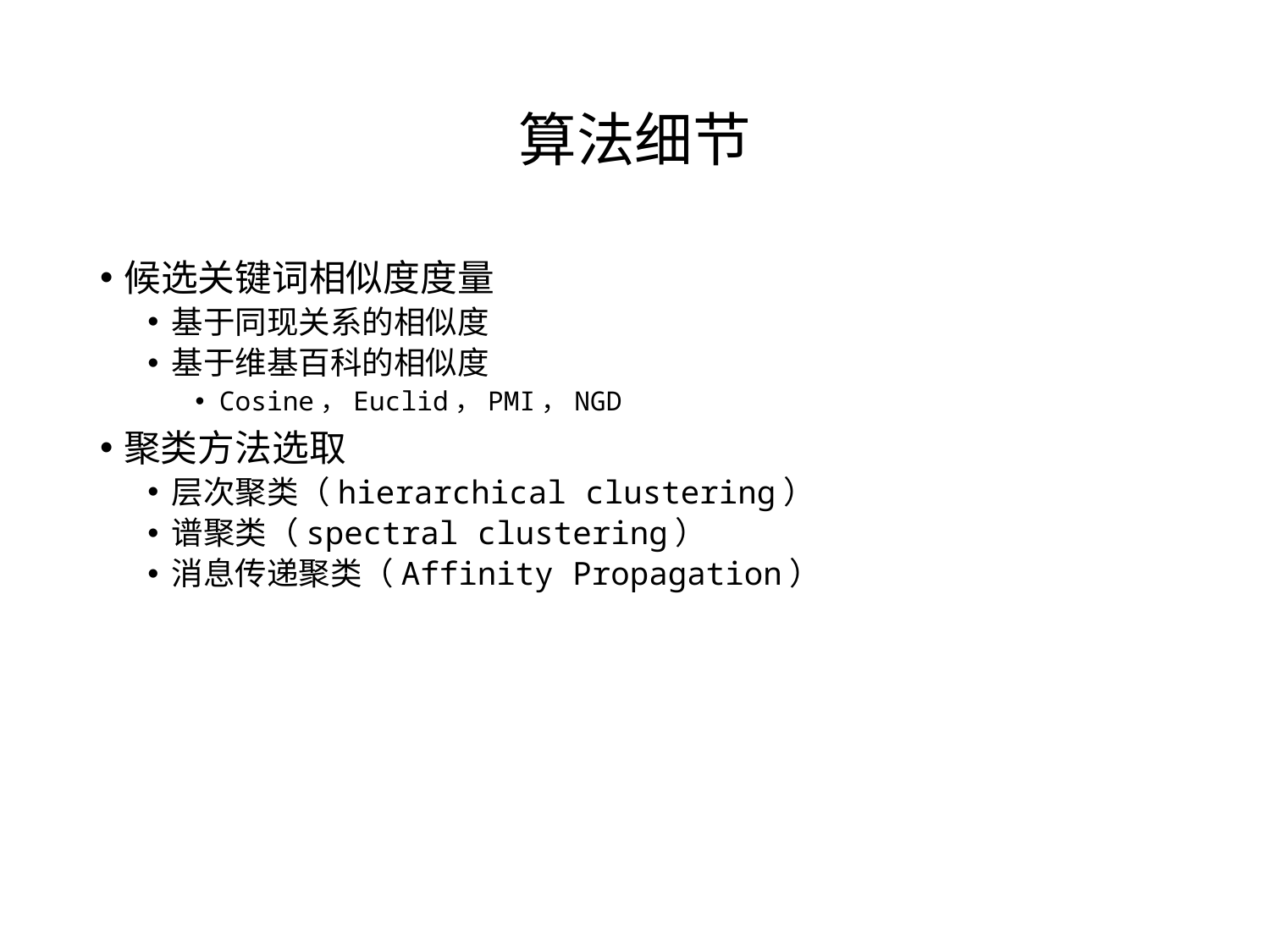

# 算法细节
候选关键词相似度度量
基于同现关系的相似度
基于维基百科的相似度
Cosine，Euclid，PMI，NGD
聚类方法选取
层次聚类（hierarchical clustering）
谱聚类（spectral clustering）
消息传递聚类（Affinity Propagation）